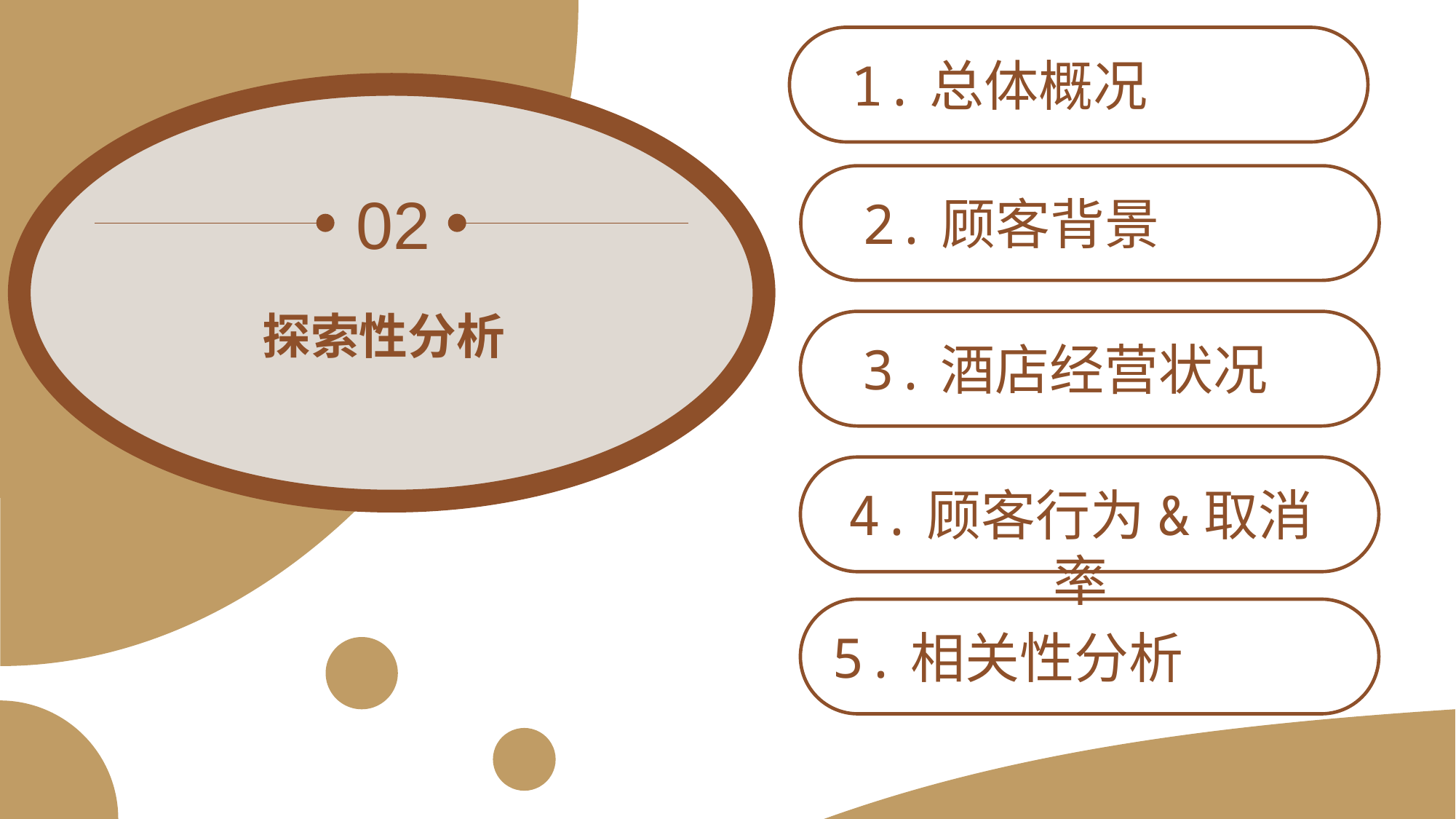

1.总体概况

2.顾客背景
02

探索性分析

3.酒店经营状况

4.顾客行为&取消率

5.相关性分析